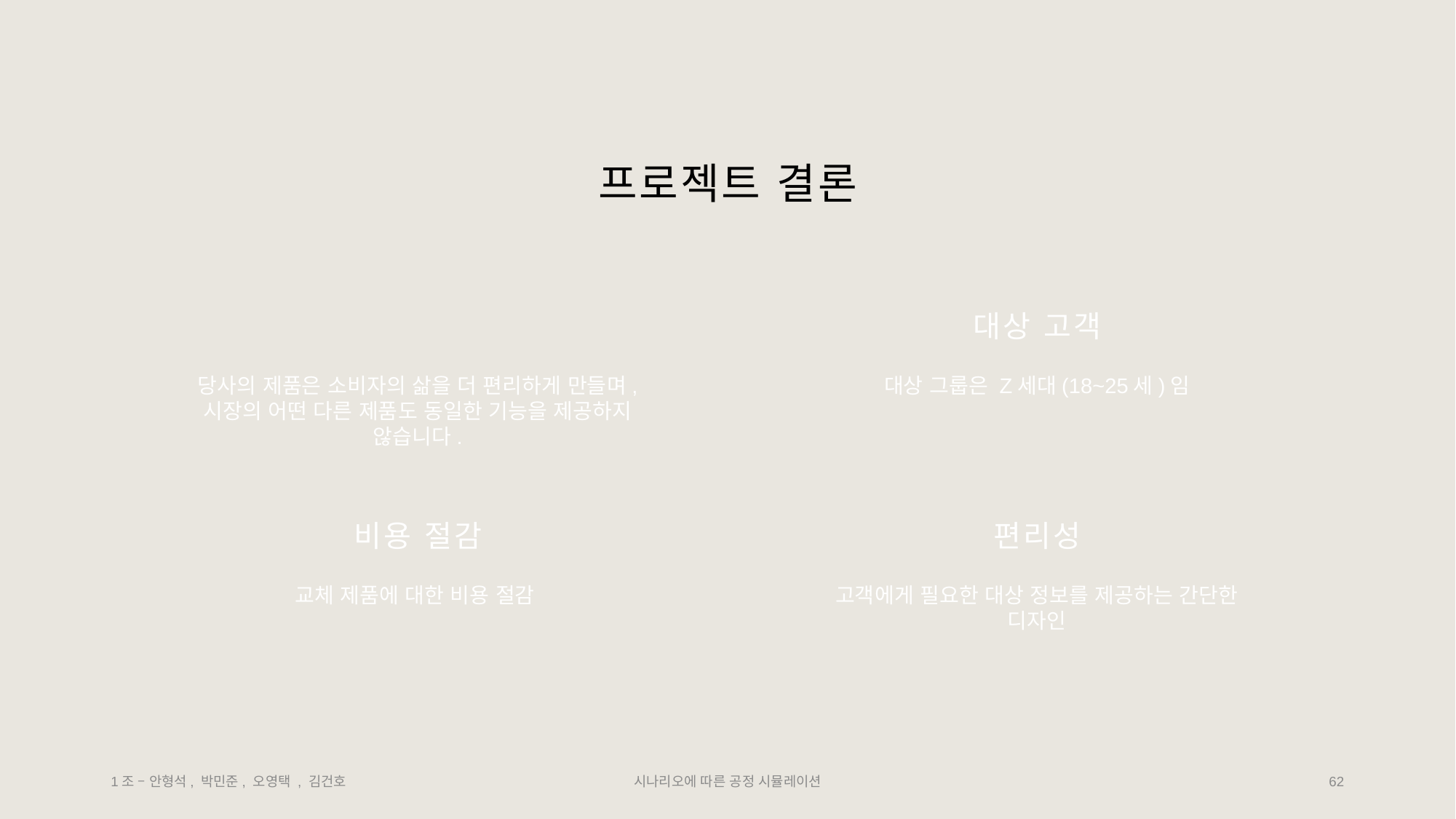

# 프로젝트 결론

대상 고객
당사의 제품은 소비자의 삶을 더 편리하게 만들며, 시장의 어떤 다른 제품도 동일한 기능을 제공하지 않습니다.
대상 그룹은 Z세대(18~25세)임

비용 절감
편리성
교체 제품에 대한 비용 절감

고객에게 필요한 대상 정보를 제공하는 간단한 디자인
1조 – 안형석, 박민준, 오영택 , 김건호
시나리오에 따른 공정 시뮬레이션
62